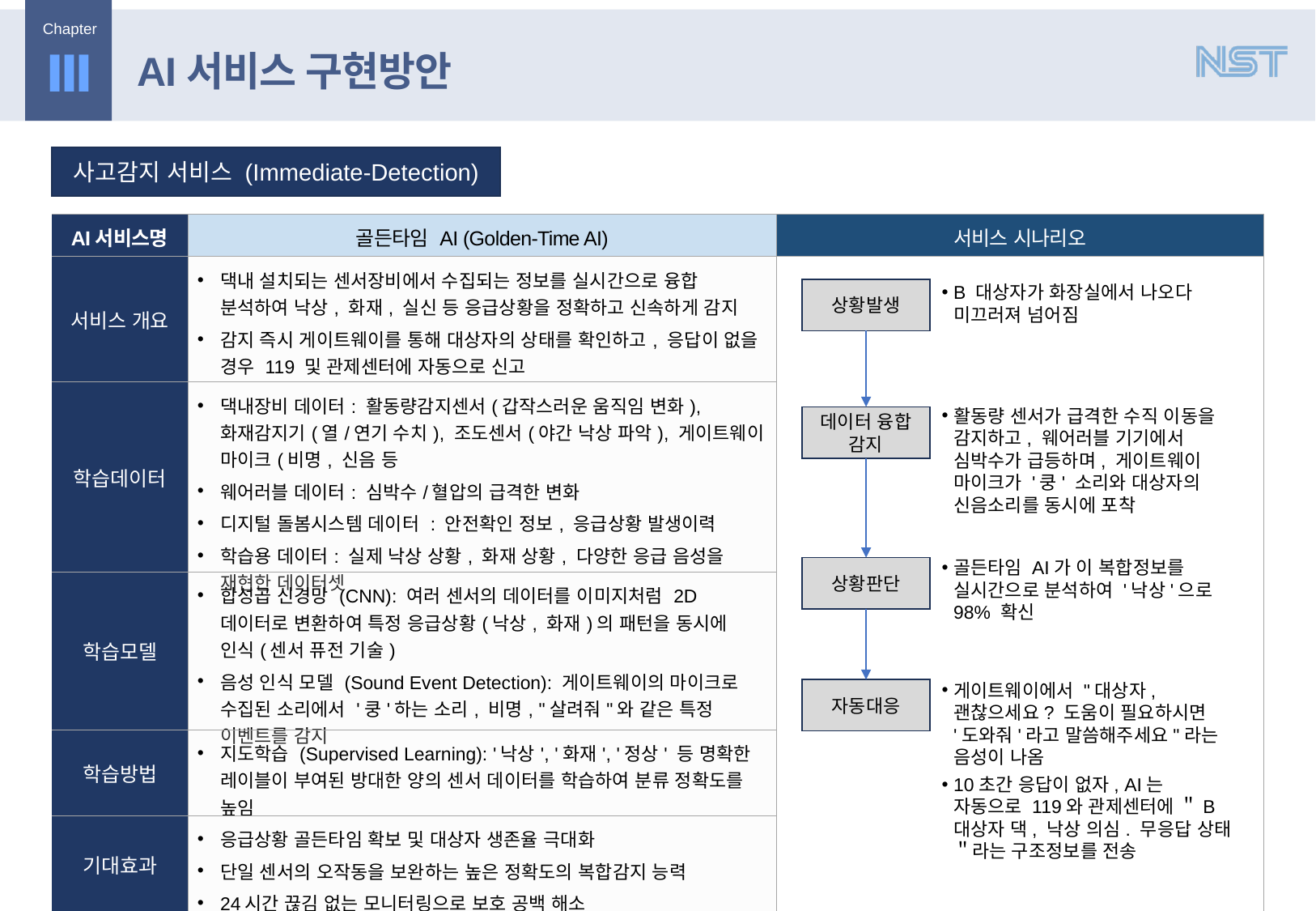

Ⅲ
AI서비스 구현방안
사고감지 서비스 (Immediate-Detection)
| AI서비스명 | 골든타임 AI (Golden-Time AI) | 서비스 시나리오 |
| --- | --- | --- |
| 서비스 개요 | 댁내 설치되는 센서장비에서 수집되는 정보를 실시간으로 융합 분석하여 낙상, 화재, 실신 등 응급상황을 정확하고 신속하게 감지 감지 즉시 게이트웨이를 통해 대상자의 상태를 확인하고, 응답이 없을 경우 119 및 관제센터에 자동으로 신고 |  |
| 학습데이터 | 댁내장비 데이터: 활동량감지센서(갑작스러운 움직임 변화), 화재감지기(열/연기 수치), 조도센서(야간 낙상 파악), 게이트웨이 마이크(비명, 신음 등 웨어러블 데이터: 심박수/혈압의 급격한 변화 디지털 돌봄시스템 데이터 : 안전확인 정보, 응급상황 발생이력 학습용 데이터: 실제 낙상 상황, 화재 상황, 다양한 응급 음성을 재현한 데이터셋 |  |
| 학습모델 | 합성곱 신경망 (CNN): 여러 센서의 데이터를 이미지처럼 2D 데이터로 변환하여 특정 응급상황(낙상, 화재)의 패턴을 동시에 인식(센서 퓨전 기술) 음성 인식 모델 (Sound Event Detection): 게이트웨이의 마이크로 수집된 소리에서 '쿵'하는 소리, 비명, "살려줘"와 같은 특정 이벤트를 감지 |  |
| 학습방법 | 지도학습 (Supervised Learning): '낙상', '화재', '정상' 등 명확한 레이블이 부여된 방대한 양의 센서 데이터를 학습하여 분류 정확도를 높임 |  |
| 기대효과 | 응급상황 골든타임 확보 및 대상자 생존율 극대화 단일 센서의 오작동을 보완하는 높은 정확도의 복합감지 능력 24시간 끊김 없는 모니터링으로 보호 공백 해소 |  |
B 대상자가 화장실에서 나오다 미끄러져 넘어짐
상황발생
활동량 센서가 급격한 수직 이동을 감지하고, 웨어러블 기기에서 심박수가 급등하며, 게이트웨이 마이크가 '쿵' 소리와 대상자의 신음소리를 동시에 포착
데이터 융합 감지
골든타임 AI가 이 복합정보를 실시간으로 분석하여 '낙상'으로 98% 확신
상황판단
게이트웨이에서 "대상자, 괜찮으세요? 도움이 필요하시면 '도와줘'라고 말씀해주세요"라는 음성이 나옴
10초간 응답이 없자, AI는 자동으로 119와 관제센터에 ＂B대상자 댁, 낙상 의심. 무응답 상태＂라는 구조정보를 전송
자동대응